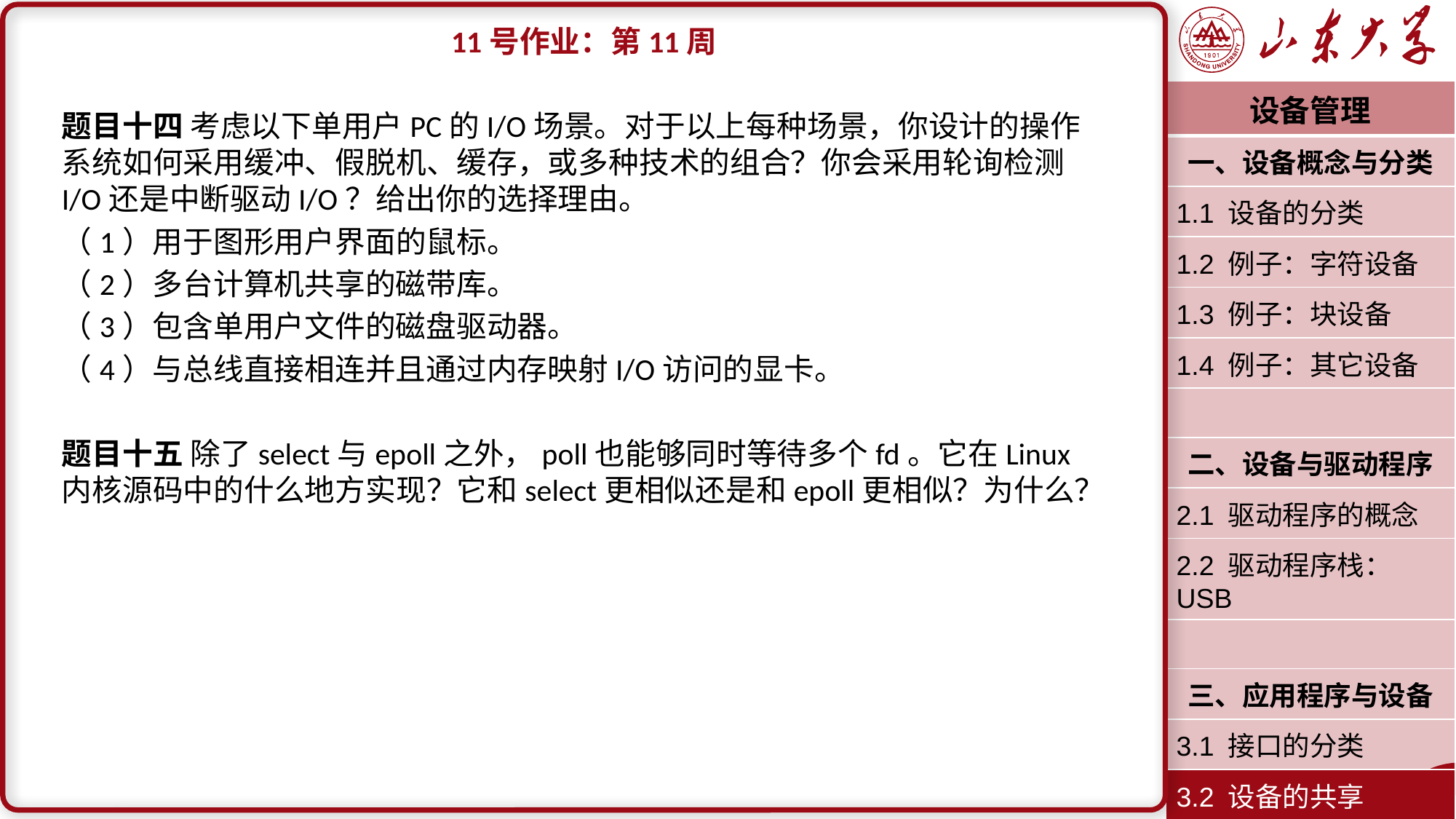

11号作业：第11周

题目十四 考虑以下单用户PC的I/O场景。对于以上每种场景，你设计的操作系统如何采用缓冲、假脱机、缓存，或多种技术的组合？你会采用轮询检测I/O还是中断驱动I/O？给出你的选择理由。
（1）用于图形用户界面的鼠标。
（2）多台计算机共享的磁带库。
（3）包含单用户文件的磁盘驱动器。
（4）与总线直接相连并且通过内存映射I/O访问的显卡。

题目十五 除了select与epoll之外，poll也能够同时等待多个fd。它在Linux内核源码中的什么地方实现？它和select更相似还是和epoll更相似？为什么？
| 设备管理 |
| --- |
| 一、设备概念与分类 |
| 1.1 设备的分类 |
| 1.2 例子：字符设备 |
| 1.3 例子：块设备 |
| 1.4 例子：其它设备 |
|  |
| 二、设备与驱动程序 |
| 2.1 驱动程序的概念 |
| 2.2 驱动程序栈：USB |
|  |
| 三、应用程序与设备 |
| 3.1 接口的分类 |
| 3.2 设备的共享 |
| 潘润宇 2023.04 |